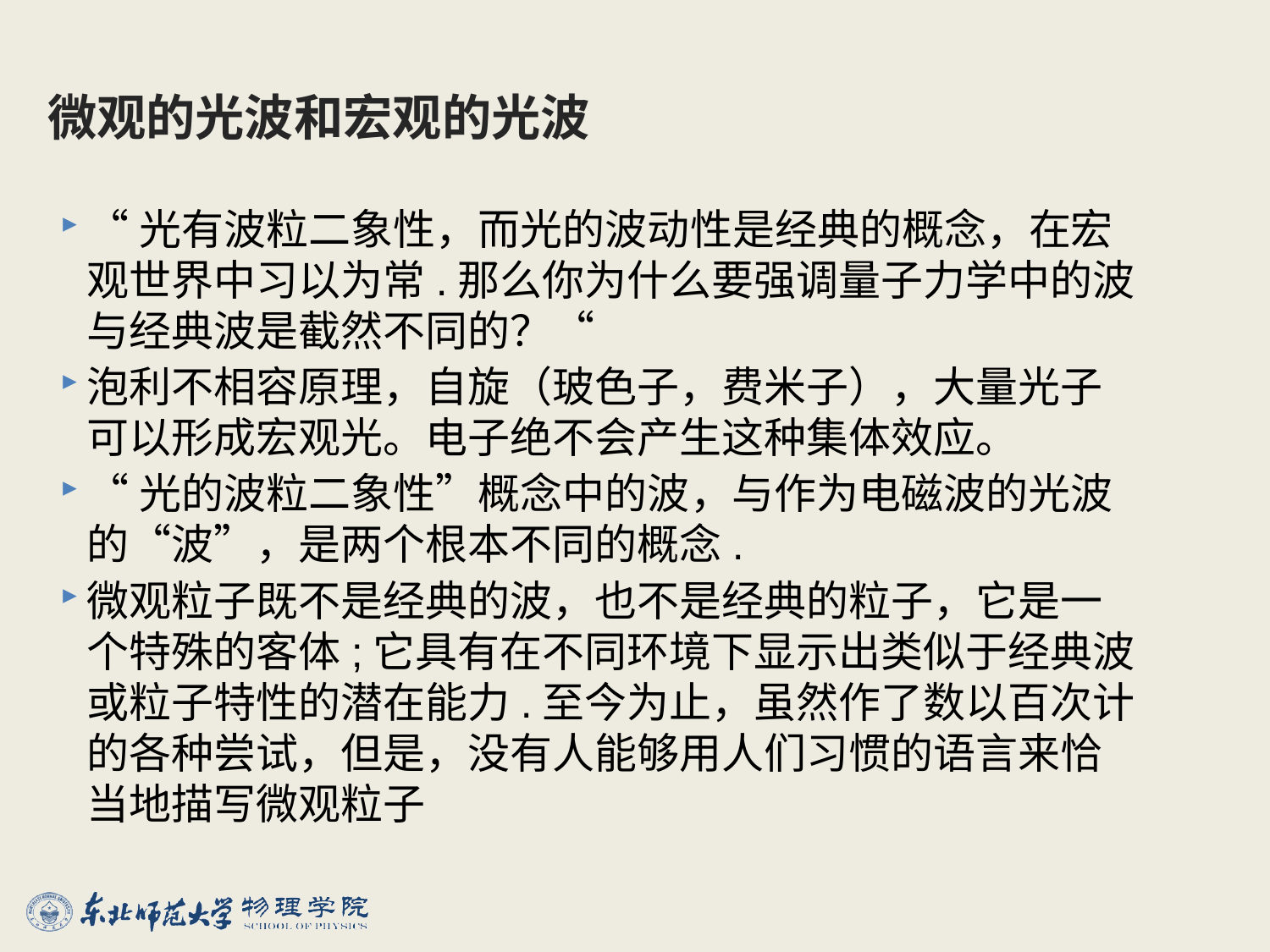

# 微观的光波和宏观的光波
“光有波粒二象性，而光的波动性是经典的概念，在宏观世界中习以为常.那么你为什么要强调量子力学中的波与经典波是截然不同的？“
泡利不相容原理，自旋（玻色子，费米子），大量光子可以形成宏观光。电子绝不会产生这种集体效应。
“光的波粒二象性”概念中的波，与作为电磁波的光波的“波”，是两个根本不同的概念.
微观粒子既不是经典的波，也不是经典的粒子，它是一个特殊的客体;它具有在不同环境下显示出类似于经典波或粒子特性的潜在能力.至今为止，虽然作了数以百次计的各种尝试，但是，没有人能够用人们习惯的语言来恰当地描写微观粒子